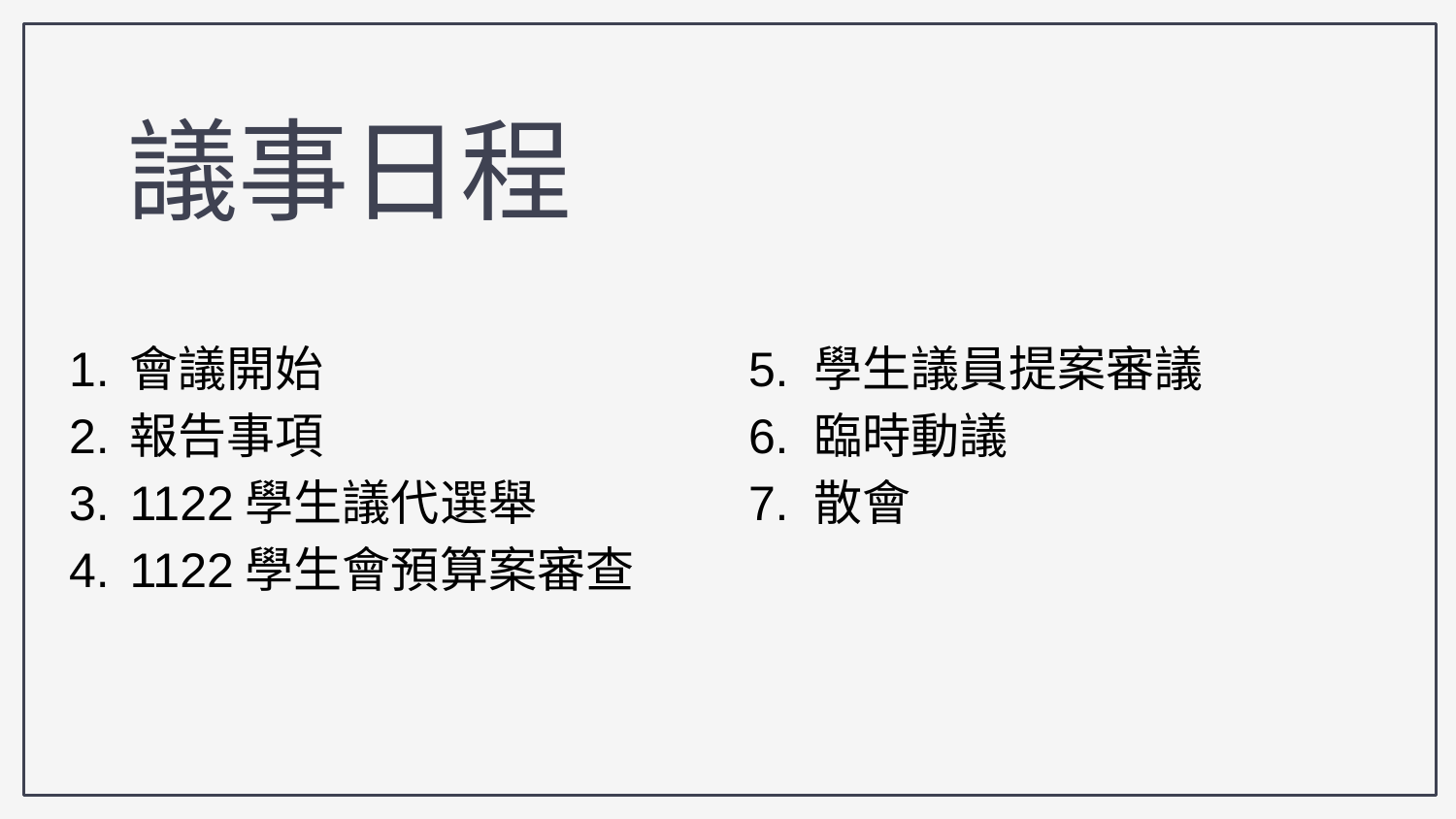

議事日程
會議開始
報告事項
1122學生議代選舉
1122學生會預算案審查
5. 學生議員提案審議
6. 臨時動議
7. 散會